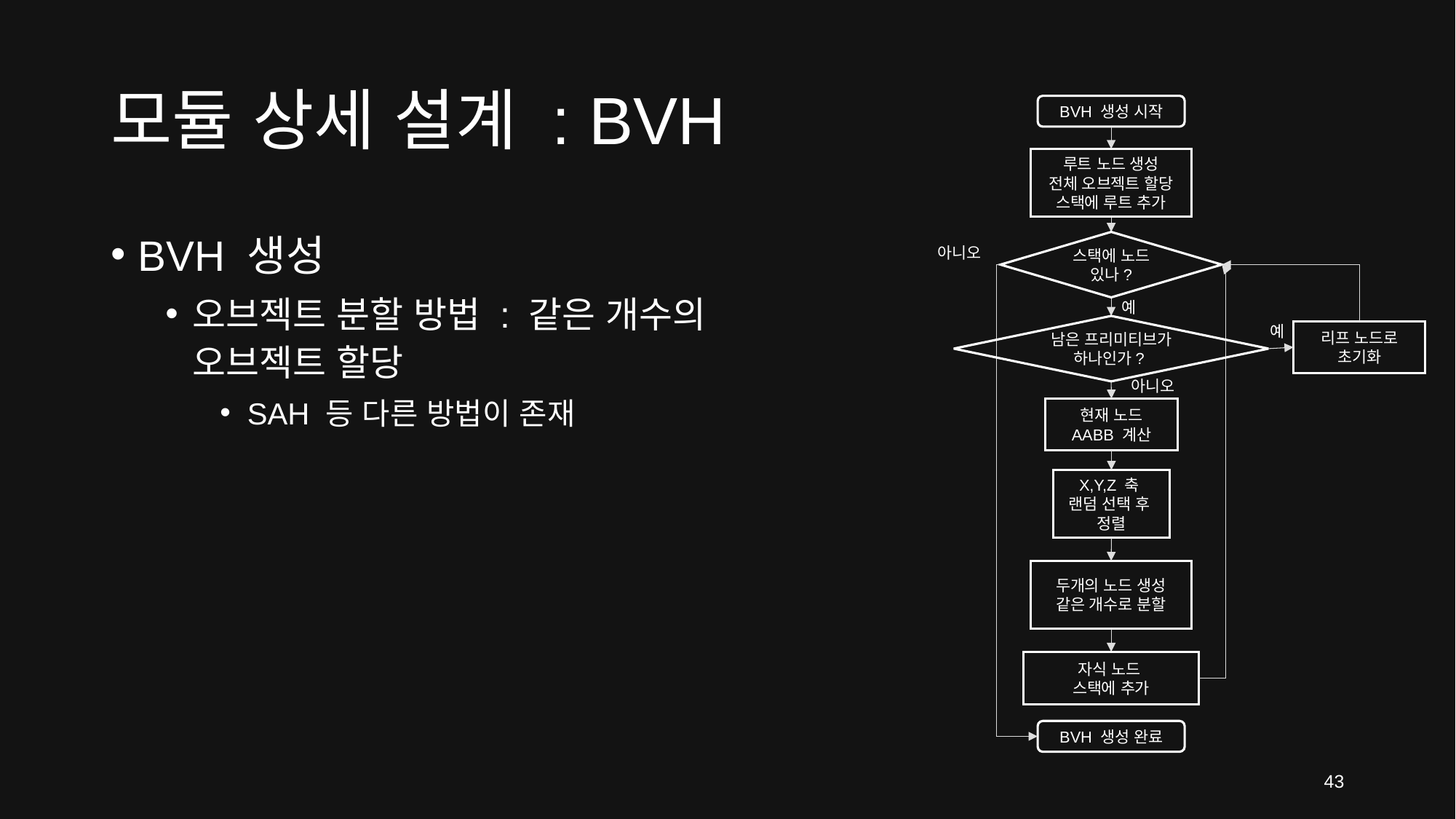

# 모듈 상세 설계 : BVH
BVH 생성 시작
루트 노드 생성
전체 오브젝트 할당
스택에 루트 추가
BVH 생성
오브젝트 분할 방법 : 같은 개수의 오브젝트 할당
SAH 등 다른 방법이 존재

스택에 노드 있나?
아니오
예
남은 프리미티브가 하나인가?
예
리프 노드로
초기화
아니오
현재 노드
AABB 계산
X,Y,Z 축
랜덤 선택 후
정렬
두개의 노드 생성
같은 개수로 분할
자식 노드
스택에 추가
BVH 생성 완료
43